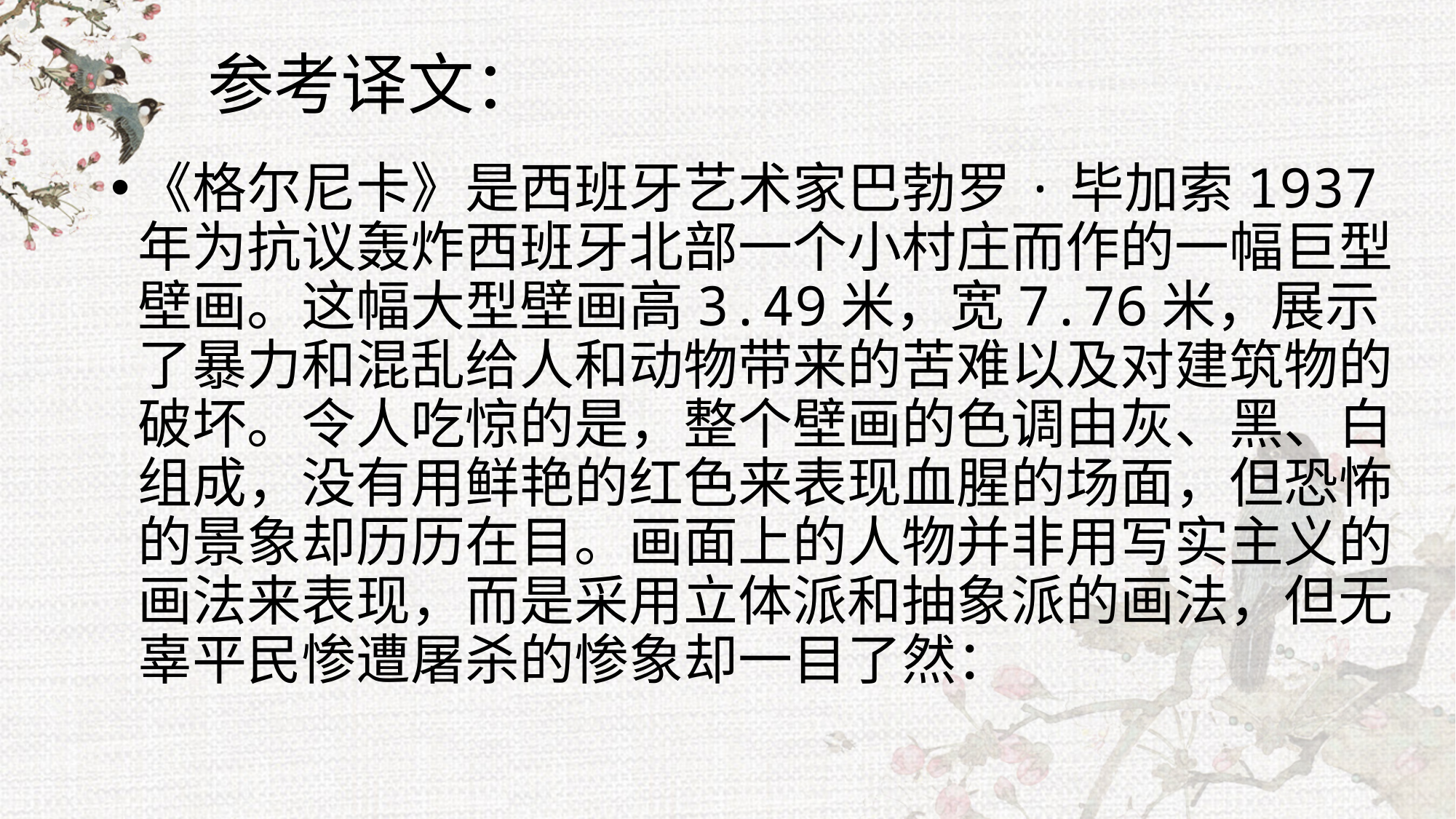

# 参考译文：
《格尔尼卡》是西班牙艺术家巴勃罗·毕加索1937年为抗议轰炸西班牙北部一个小村庄而作的一幅巨型壁画。这幅大型壁画高3.49米，宽7.76米，展示了暴力和混乱给人和动物带来的苦难以及对建筑物的破坏。令人吃惊的是，整个壁画的色调由灰、黑、白组成，没有用鲜艳的红色来表现血腥的场面，但恐怖的景象却历历在目。画面上的人物并非用写实主义的画法来表现，而是采用立体派和抽象派的画法，但无辜平民惨遭屠杀的惨象却一目了然：